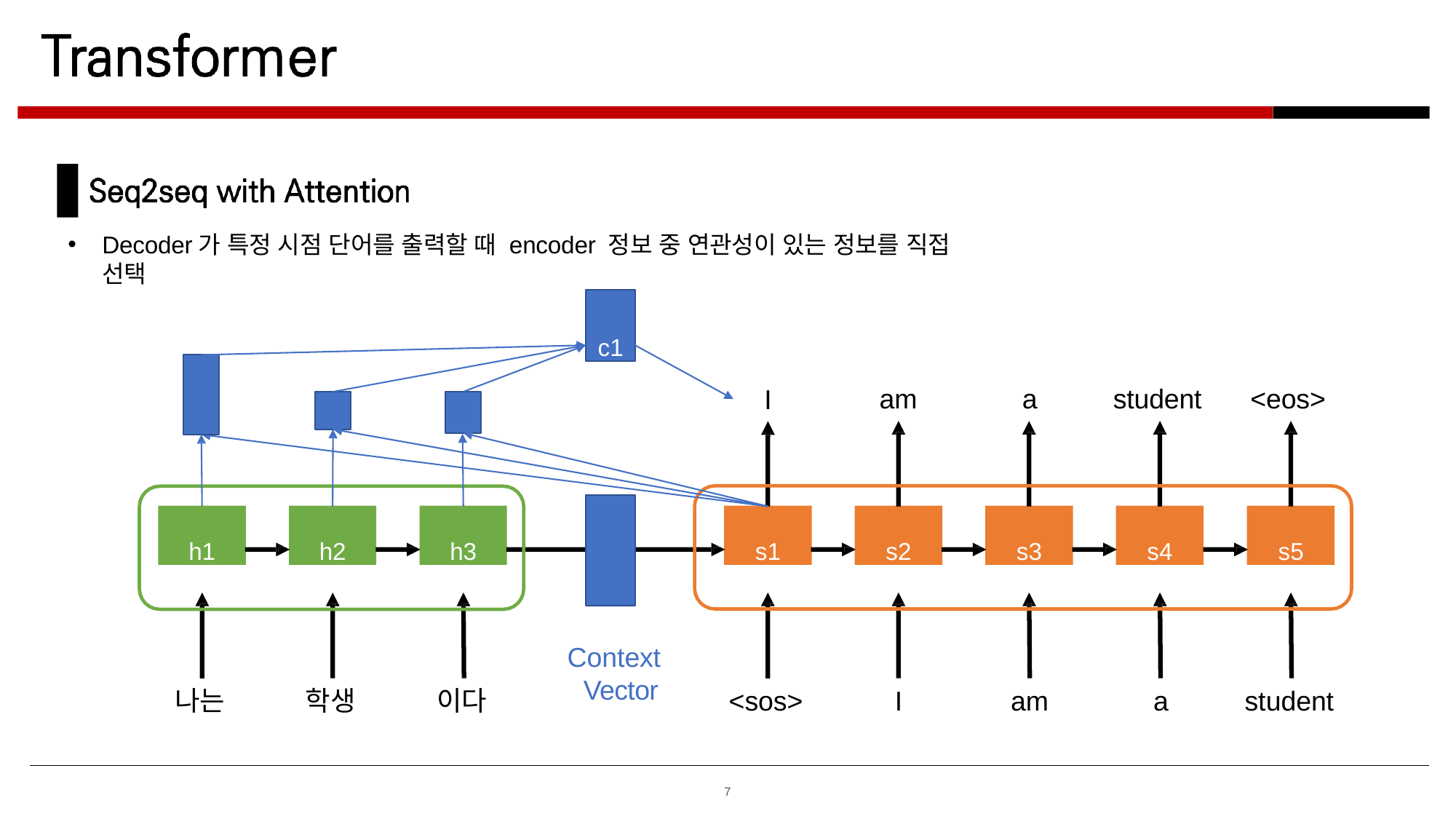

Decoder가 특정 시점 단어를 출력할 때 encoder 정보 중 연관성이 있는 정보를 직접 선택

c1

am
a
student
<eos>
I

h1

h2

h3

s1

s2

s3

s4

s5

Context  Vector
학생
이다
I
am
a
student
나는
<sos>

7